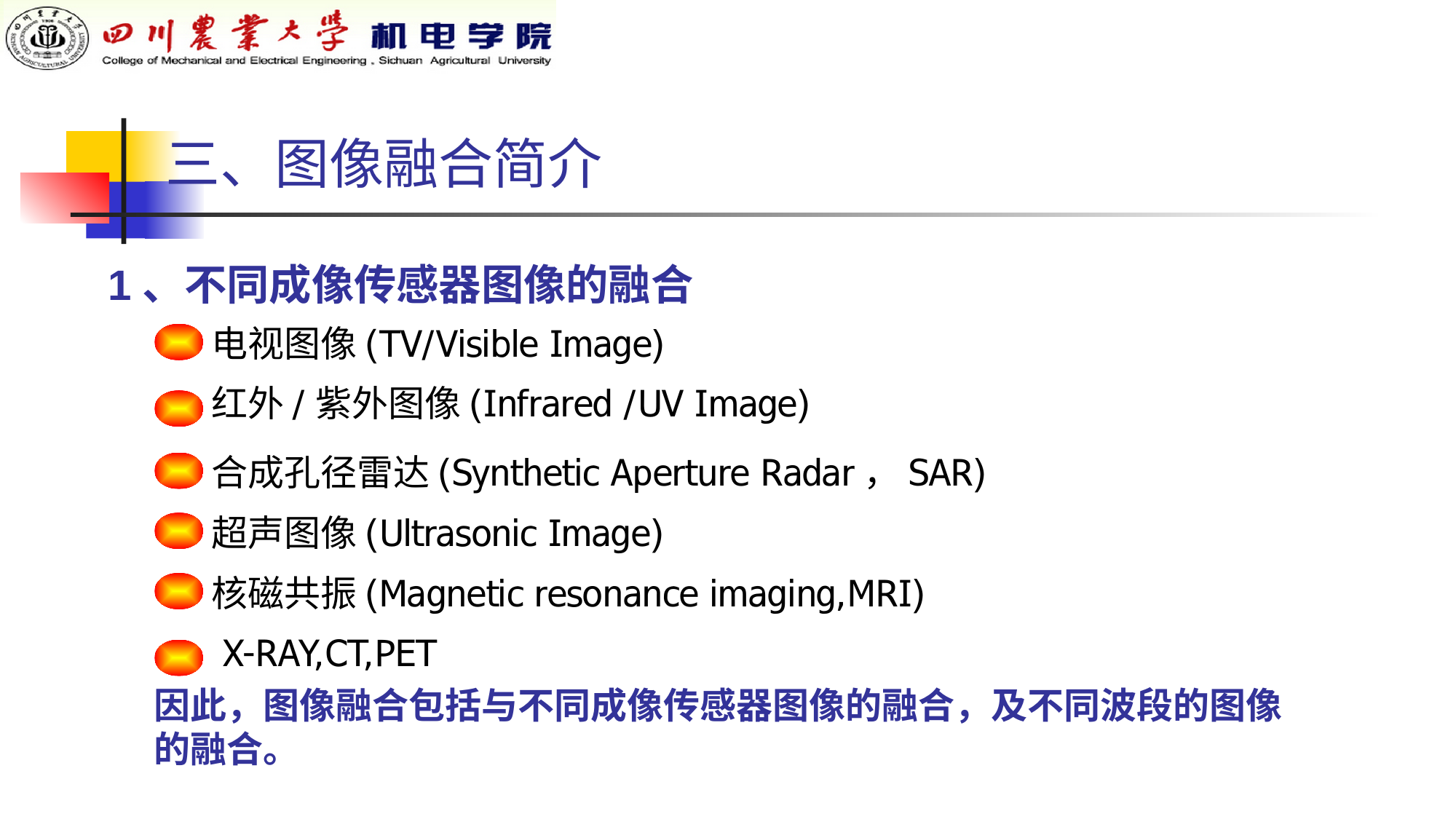

三、图像融合简介
1、不同成像传感器图像的融合
电视图像(TV/Visible Image)

红外/紫外图像(Infrared /UV Image)

合成孔径雷达(Synthetic Aperture Radar，SAR)

超声图像(Ultrasonic Image)

核磁共振(Magnetic resonance imaging,MRI)

X-RAY,CT,PET

因此，图像融合包括与不同成像传感器图像的融合，及不同波段的图像的融合。